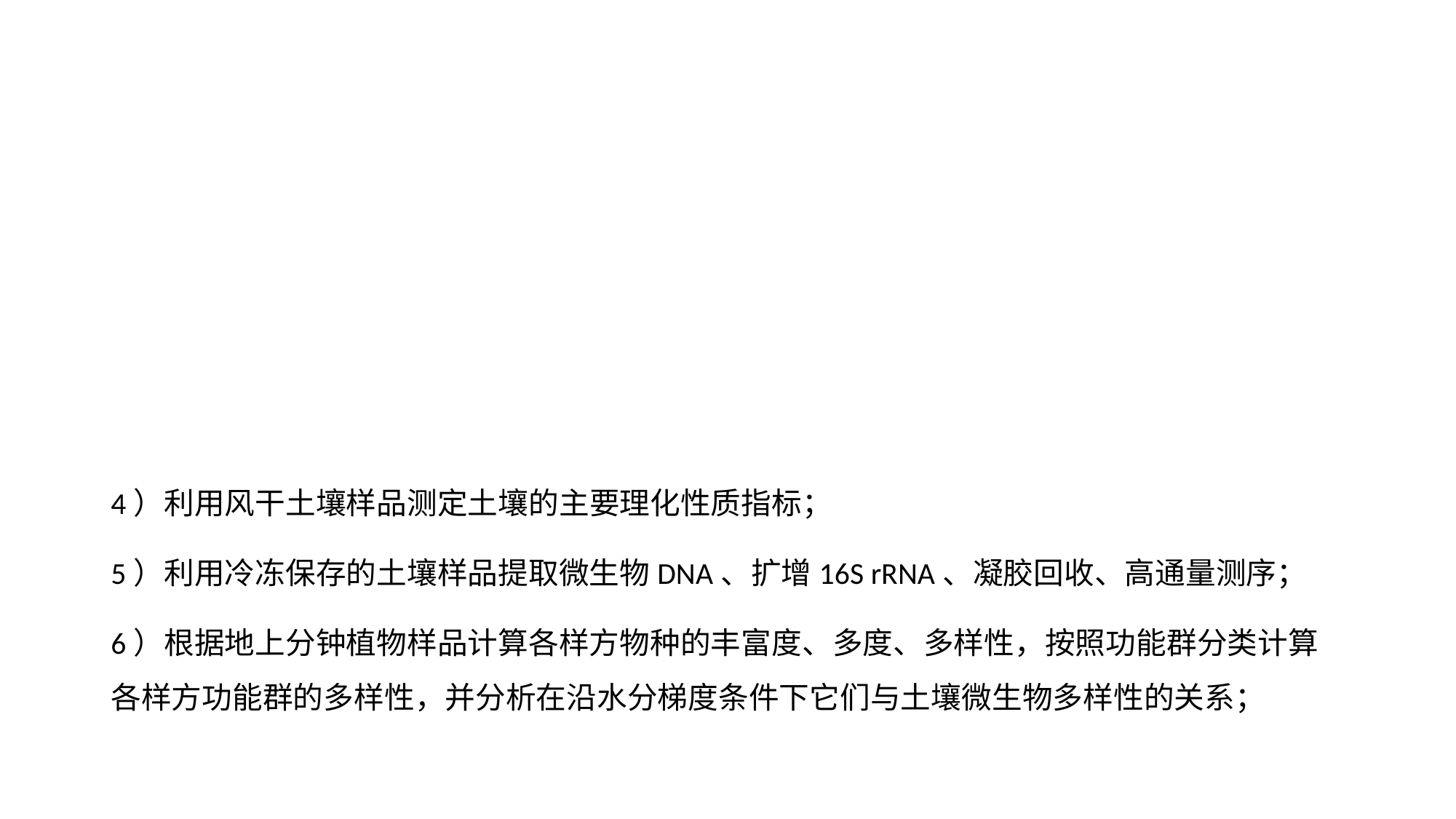

#
4）利用风干土壤样品测定土壤的主要理化性质指标；
5）利用冷冻保存的土壤样品提取微生物DNA、扩增16S rRNA、凝胶回收、高通量测序；
6）根据地上分钟植物样品计算各样方物种的丰富度、多度、多样性，按照功能群分类计算各样方功能群的多样性，并分析在沿水分梯度条件下它们与土壤微生物多样性的关系；